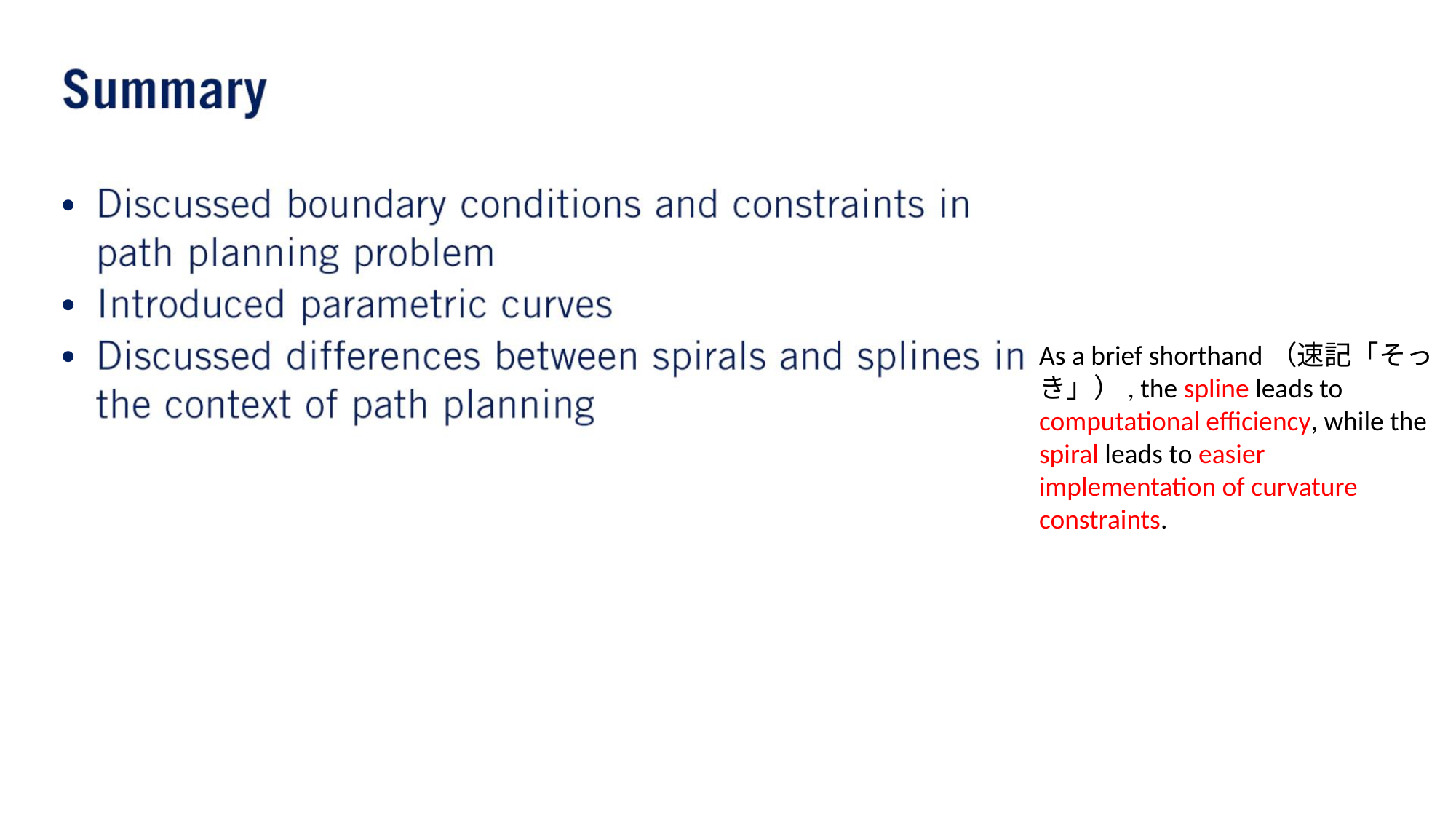

•
•
•
As a brief shorthand（速記「そっき」）, the spline leads to computational efficiency, while the spiral leads to easier implementation of curvature constraints.